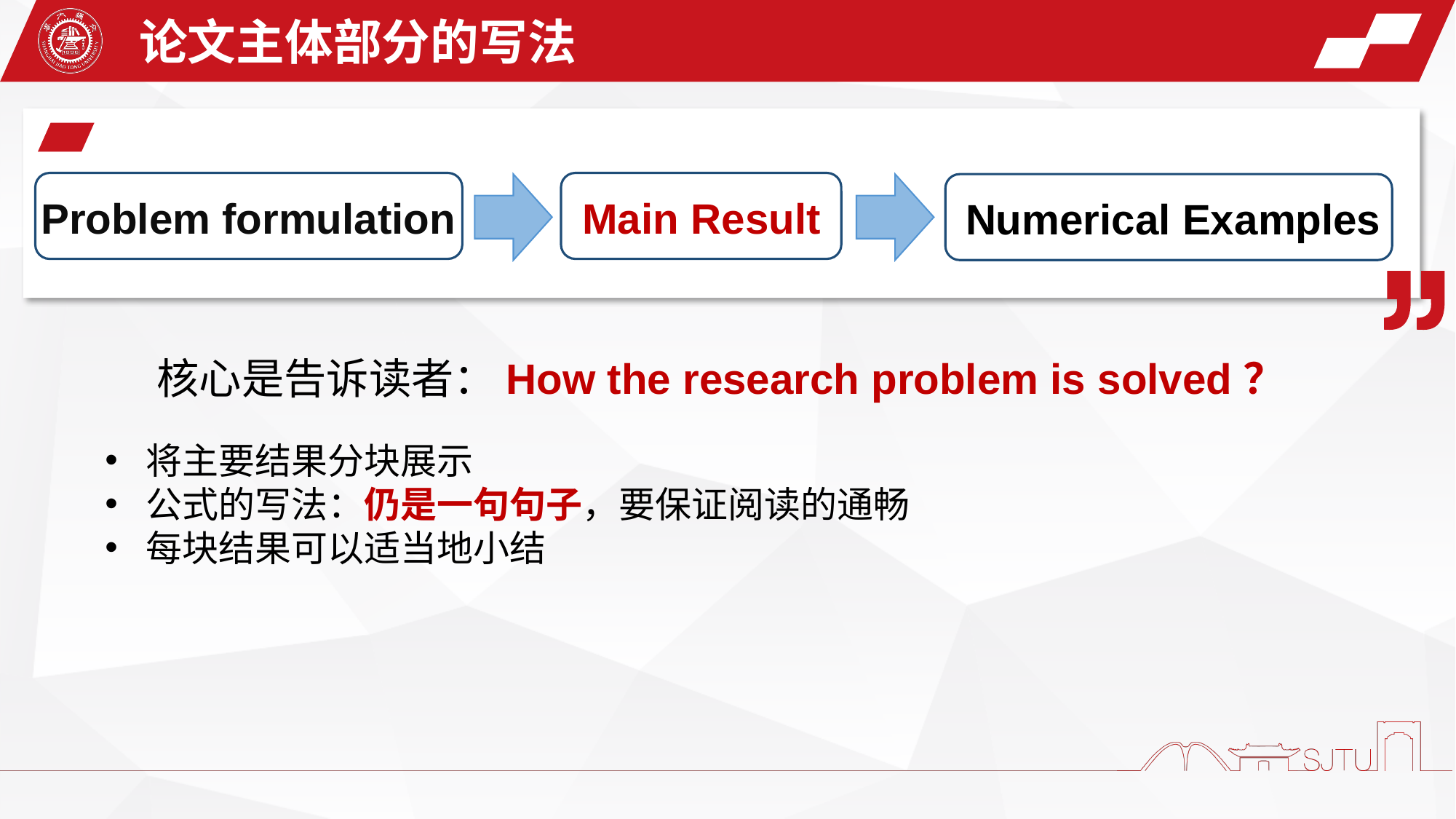

论文主体部分的写法

Problem formulation
Main Result
Numerical Examples

核心是告诉读者：How the research problem is solved？
将主要结果分块展示
公式的写法：仍是一句句子，要保证阅读的通畅
每块结果可以适当地小结